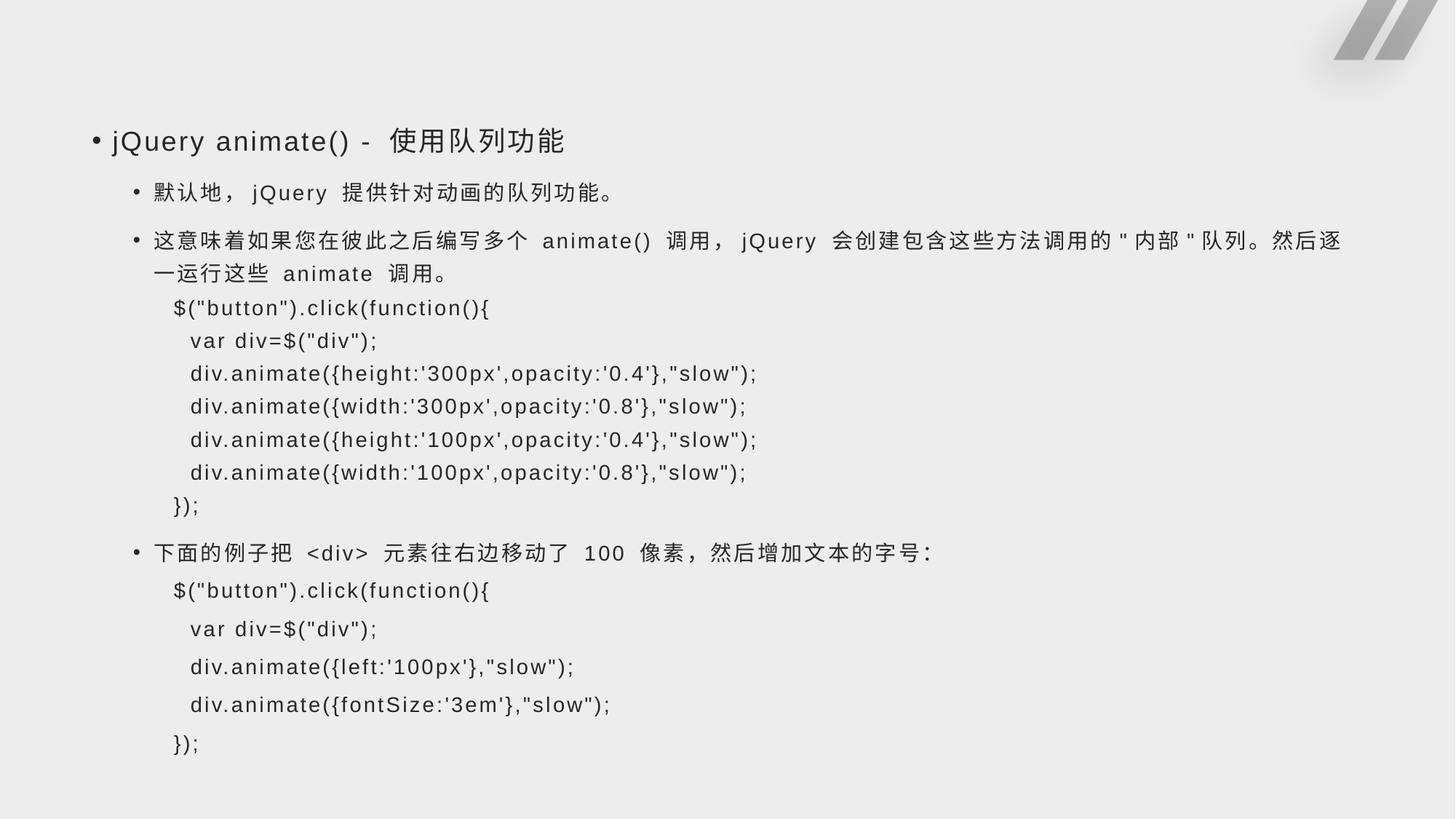

#
jQuery animate() - 使用队列功能
默认地，jQuery 提供针对动画的队列功能。
这意味着如果您在彼此之后编写多个 animate() 调用，jQuery 会创建包含这些方法调用的"内部"队列。然后逐一运行这些 animate 调用。
$("button").click(function(){
  var div=$("div");
  div.animate({height:'300px',opacity:'0.4'},"slow");
  div.animate({width:'300px',opacity:'0.8'},"slow");
  div.animate({height:'100px',opacity:'0.4'},"slow");
  div.animate({width:'100px',opacity:'0.8'},"slow");
});
下面的例子把 <div> 元素往右边移动了 100 像素，然后增加文本的字号：
$("button").click(function(){
  var div=$("div");
  div.animate({left:'100px'},"slow");
  div.animate({fontSize:'3em'},"slow");
});